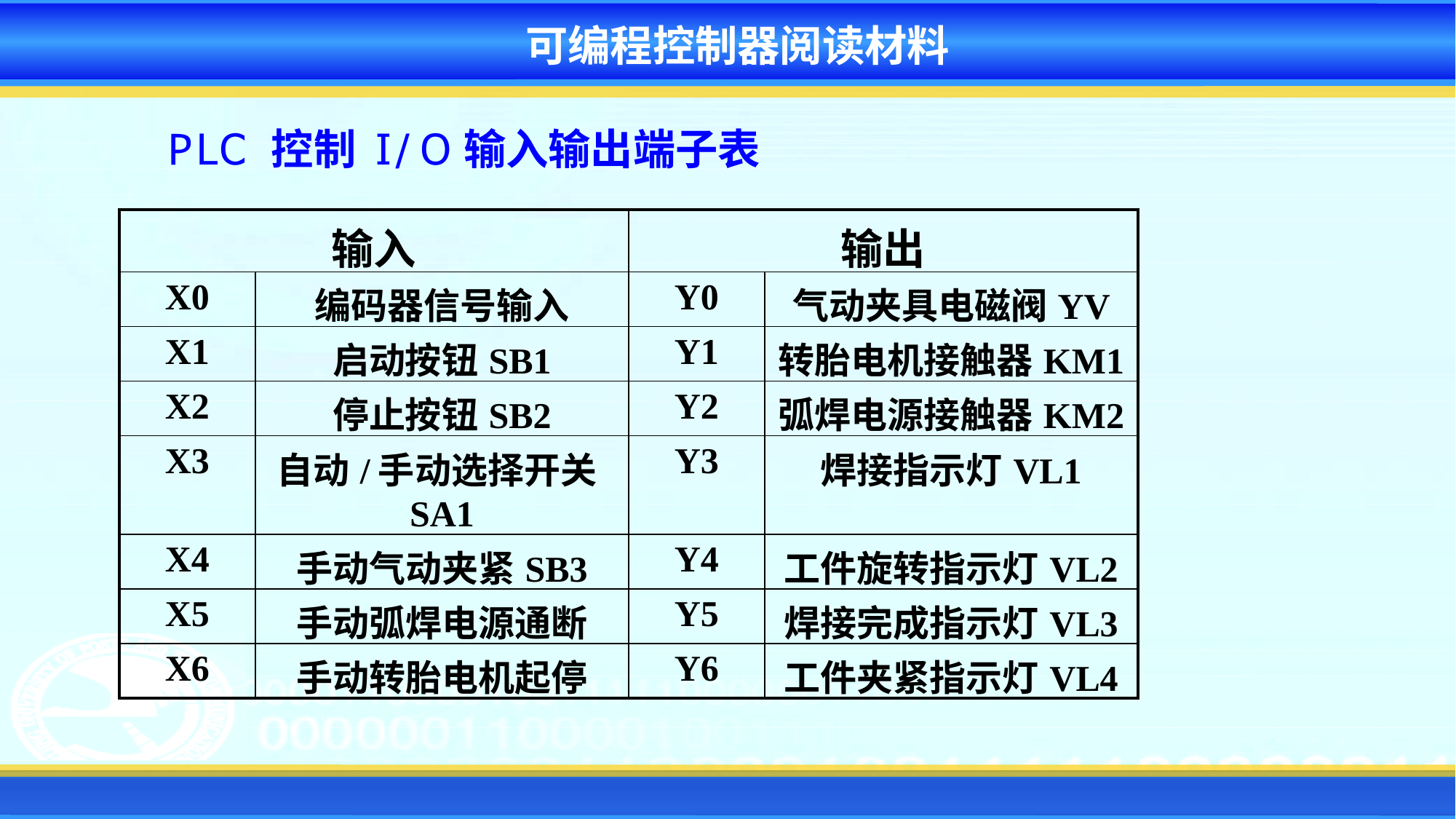

可编程控制器阅读材料
  PLC 控制 I/O输入输出端子表
| 输入 |  | 输出 |  |
| --- | --- | --- | --- |
| X0 | 编码器信号输入 | Y0 | 气动夹具电磁阀YV |
| X1 | 启动按钮SB1 | Y1 | 转胎电机接触器KM1 |
| X2 | 停止按钮SB2 | Y2 | 弧焊电源接触器KM2 |
| X3 | 自动/手动选择开关SA1 | Y3 | 焊接指示灯VL1 |
| X4 | 手动气动夹紧SB3 | Y4 | 工件旋转指示灯VL2 |
| X5 | 手动弧焊电源通断 | Y5 | 焊接完成指示灯VL3 |
| X6 | 手动转胎电机起停 | Y6 | 工件夹紧指示灯VL4 |